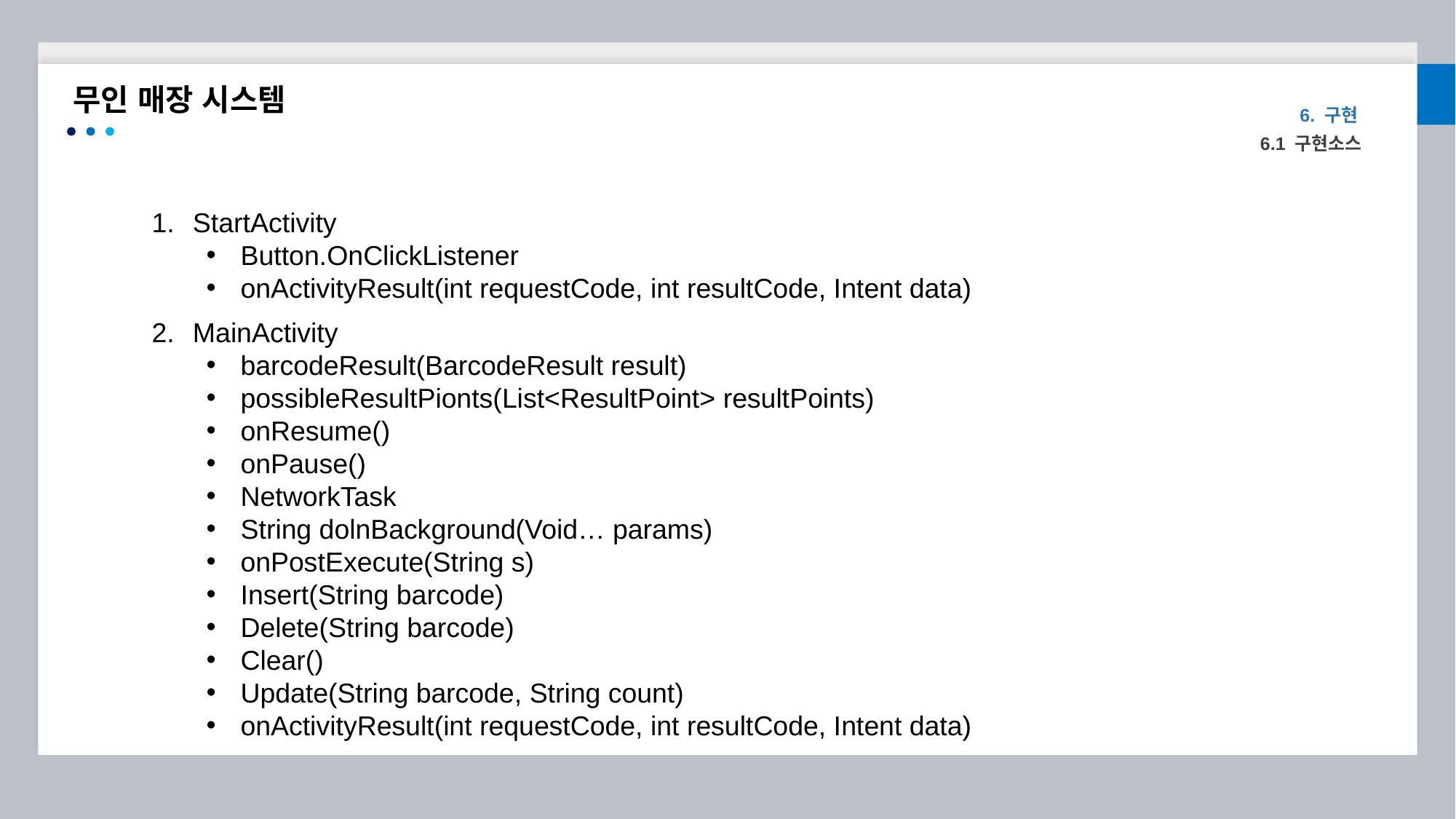

무인 매장 시스템
6. 구현
6.1 구현소스

StartActivity
Button.OnClickListener
onActivityResult(int requestCode, int resultCode, Intent data)
MainActivity
barcodeResult(BarcodeResult result)
possibleResultPionts(List<ResultPoint> resultPoints)
onResume()
onPause()
NetworkTask
String dolnBackground(Void… params)
onPostExecute(String s)
Insert(String barcode)
Delete(String barcode)
Clear()
Update(String barcode, String count)
onActivityResult(int requestCode, int resultCode, Intent data)